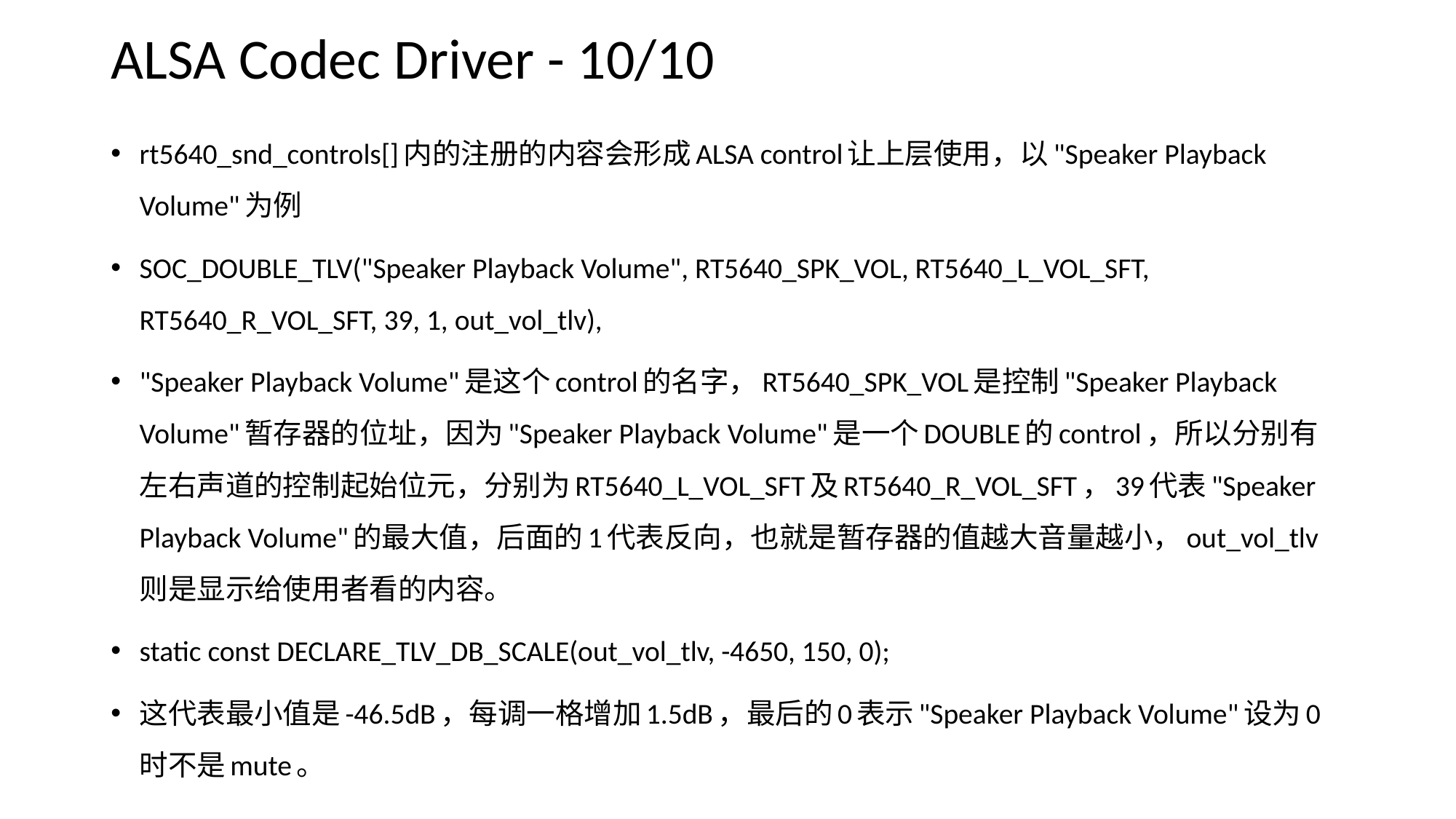

# ALSA Codec Driver - 10/10
rt5640_snd_controls[]内的注册的内容会形成ALSA control让上层使用，以"Speaker Playback Volume"为例
SOC_DOUBLE_TLV("Speaker Playback Volume", RT5640_SPK_VOL, RT5640_L_VOL_SFT, RT5640_R_VOL_SFT, 39, 1, out_vol_tlv),
"Speaker Playback Volume"是这个control的名字，RT5640_SPK_VOL是控制"Speaker Playback Volume"暂存器的位址，因为"Speaker Playback Volume"是一个DOUBLE的control，所以分别有左右声道的控制起始位元，分别为RT5640_L_VOL_SFT及RT5640_R_VOL_SFT，39代表"Speaker Playback Volume"的最大值，后面的1代表反向，也就是暂存器的值越大音量越小，out_vol_tlv则是显示给使用者看的内容。
static const DECLARE_TLV_DB_SCALE(out_vol_tlv, -4650, 150, 0);
这代表最小值是-46.5dB，每调一格增加1.5dB，最后的0表示"Speaker Playback Volume"设为0时不是mute。